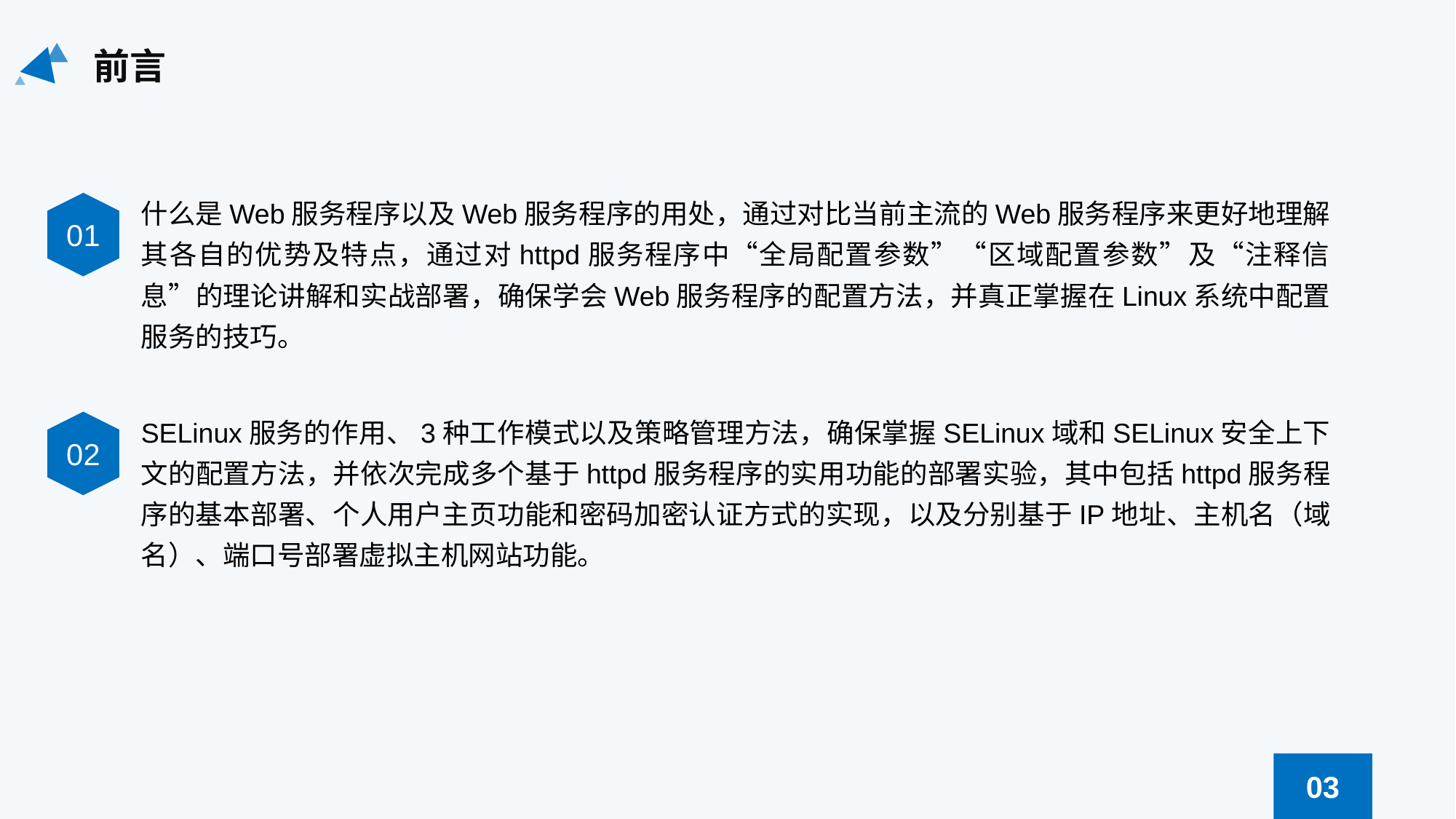

前言

什么是Web服务程序以及Web服务程序的用处，通过对比当前主流的Web服务程序来更好地理解其各自的优势及特点，通过对httpd服务程序中“全局配置参数”“区域配置参数”及“注释信息”的理论讲解和实战部署，确保学会Web服务程序的配置方法，并真正掌握在Linux系统中配置服务的技巧。

01
SELinux服务的作用、3种工作模式以及策略管理方法，确保掌握SELinux域和SELinux安全上下文的配置方法，并依次完成多个基于httpd服务程序的实用功能的部署实验，其中包括httpd服务程序的基本部署、个人用户主页功能和密码加密认证方式的实现，以及分别基于IP地址、主机名（域名）、端口号部署虚拟主机网站功能。

02

03